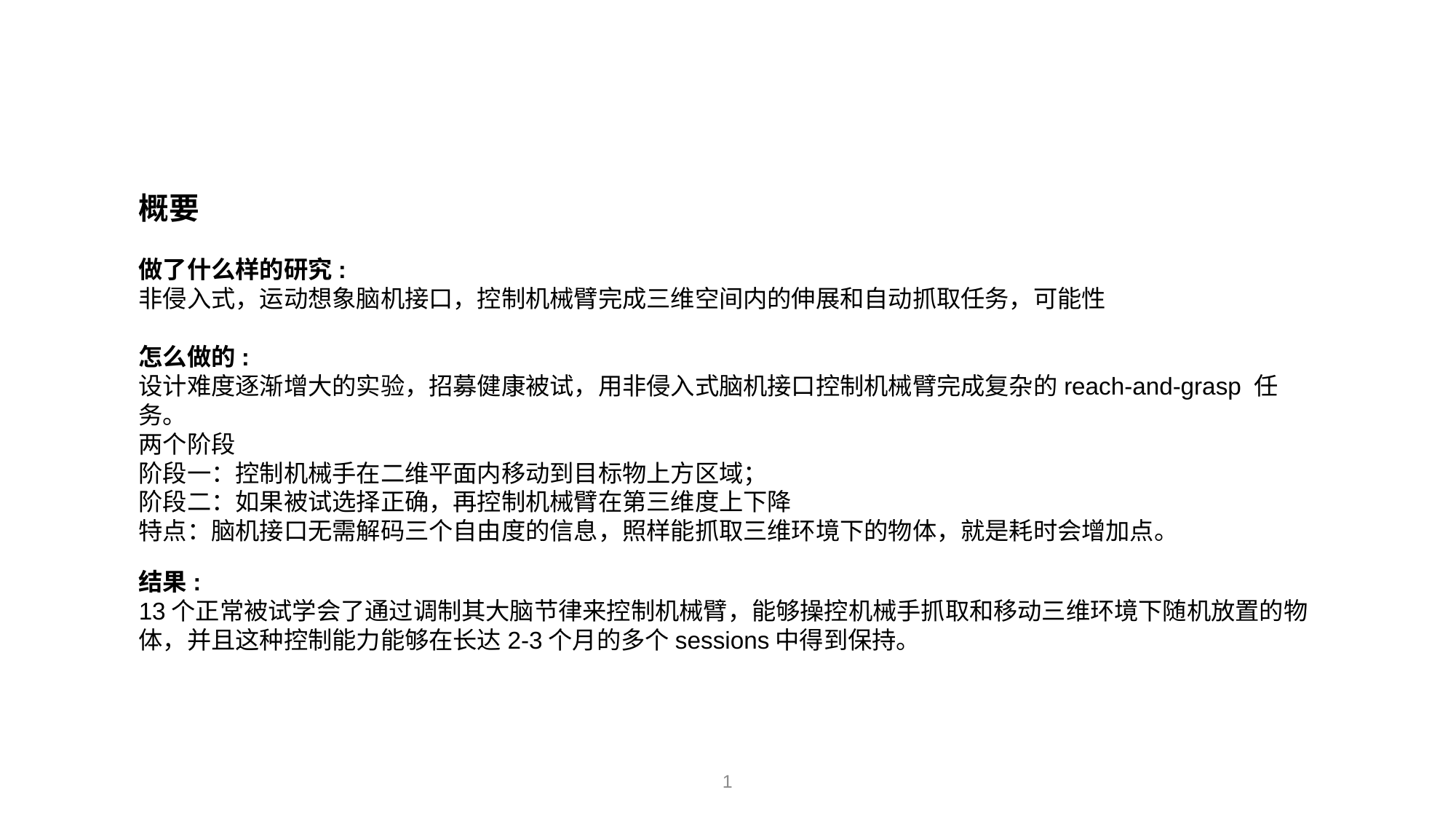

概要

做了什么样的研究:
非侵入式，运动想象脑机接口，控制机械臂完成三维空间内的伸展和自动抓取任务，可能性

怎么做的:
设计难度逐渐增大的实验，招募健康被试，用非侵入式脑机接口控制机械臂完成复杂的reach-and-grasp 任务。
两个阶段
阶段一：控制机械手在二维平面内移动到目标物上方区域；
阶段二：如果被试选择正确，再控制机械臂在第三维度上下降
特点：脑机接口无需解码三个自由度的信息，照样能抓取三维环境下的物体，就是耗时会增加点。

结果:
13个正常被试学会了通过调制其大脑节律来控制机械臂，能够操控机械手抓取和移动三维环境下随机放置的物体，并且这种控制能力能够在长达2-3个月的多个sessions中得到保持。
1